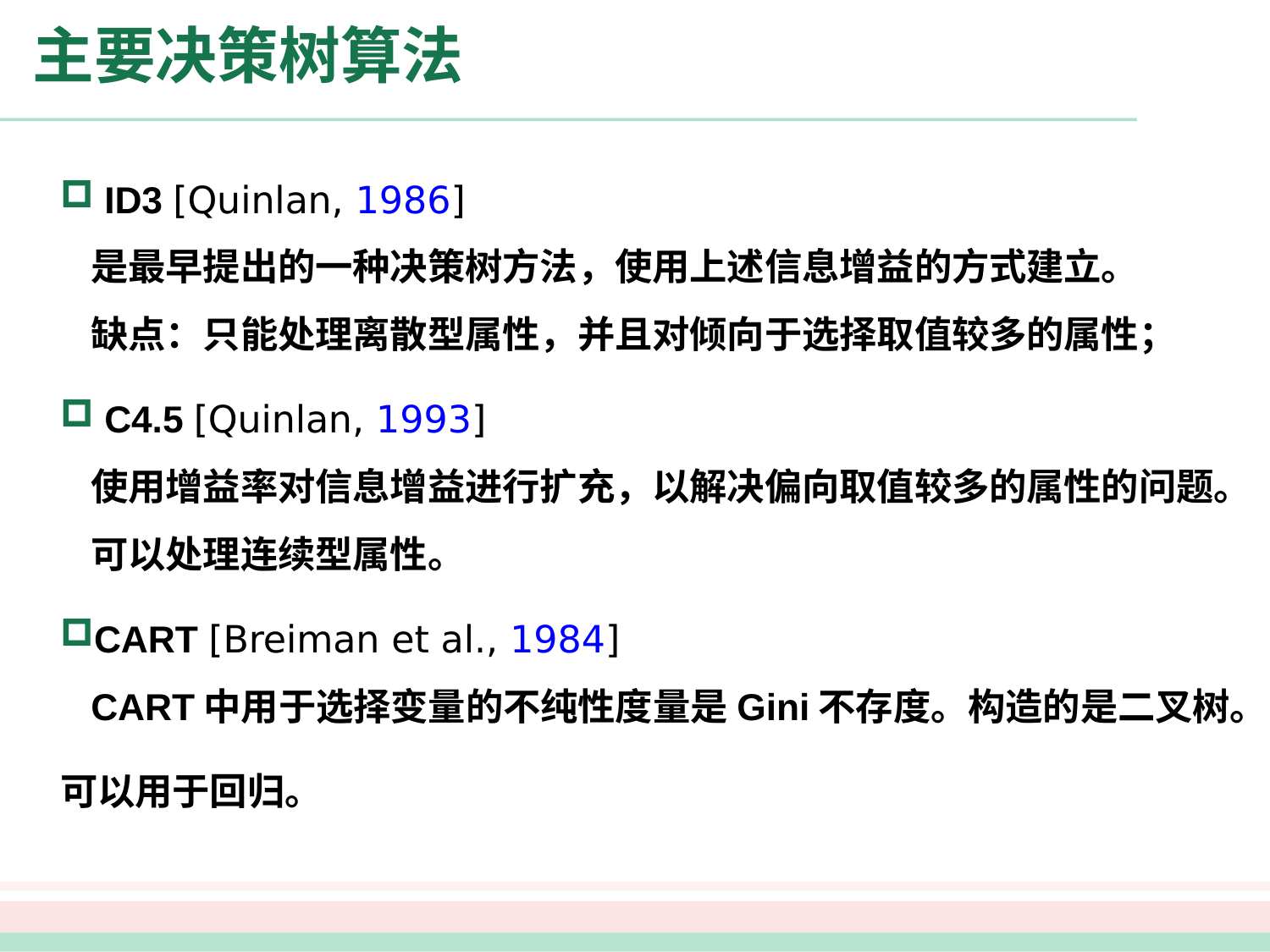

# 主要决策树算法
 ID3 [Quinlan, 1986]
是最早提出的一种决策树方法，使用上述信息增益的方式建立。 
缺点：只能处理离散型属性，并且对倾向于选择取值较多的属性；
 C4.5 [Quinlan, 1993]
使用增益率对信息增益进行扩充，以解决偏向取值较多的属性的问题。可以处理连续型属性。
CART [Breiman et al., 1984]
CART中用于选择变量的不纯性度量是Gini不存度。构造的是二叉树。
可以用于回归。